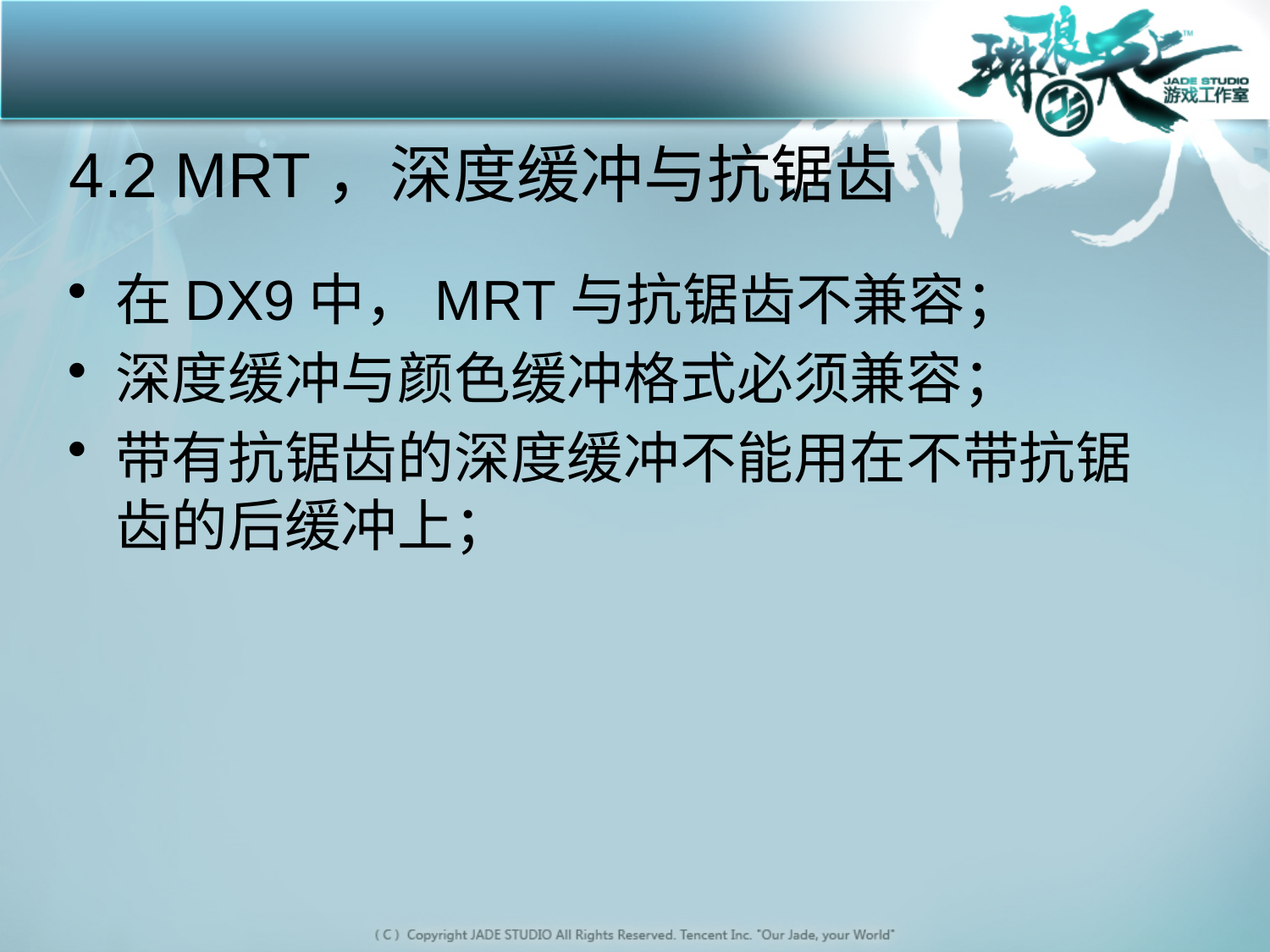

# 4.2 MRT，深度缓冲与抗锯齿
在DX9中，MRT与抗锯齿不兼容；
深度缓冲与颜色缓冲格式必须兼容；
带有抗锯齿的深度缓冲不能用在不带抗锯齿的后缓冲上；